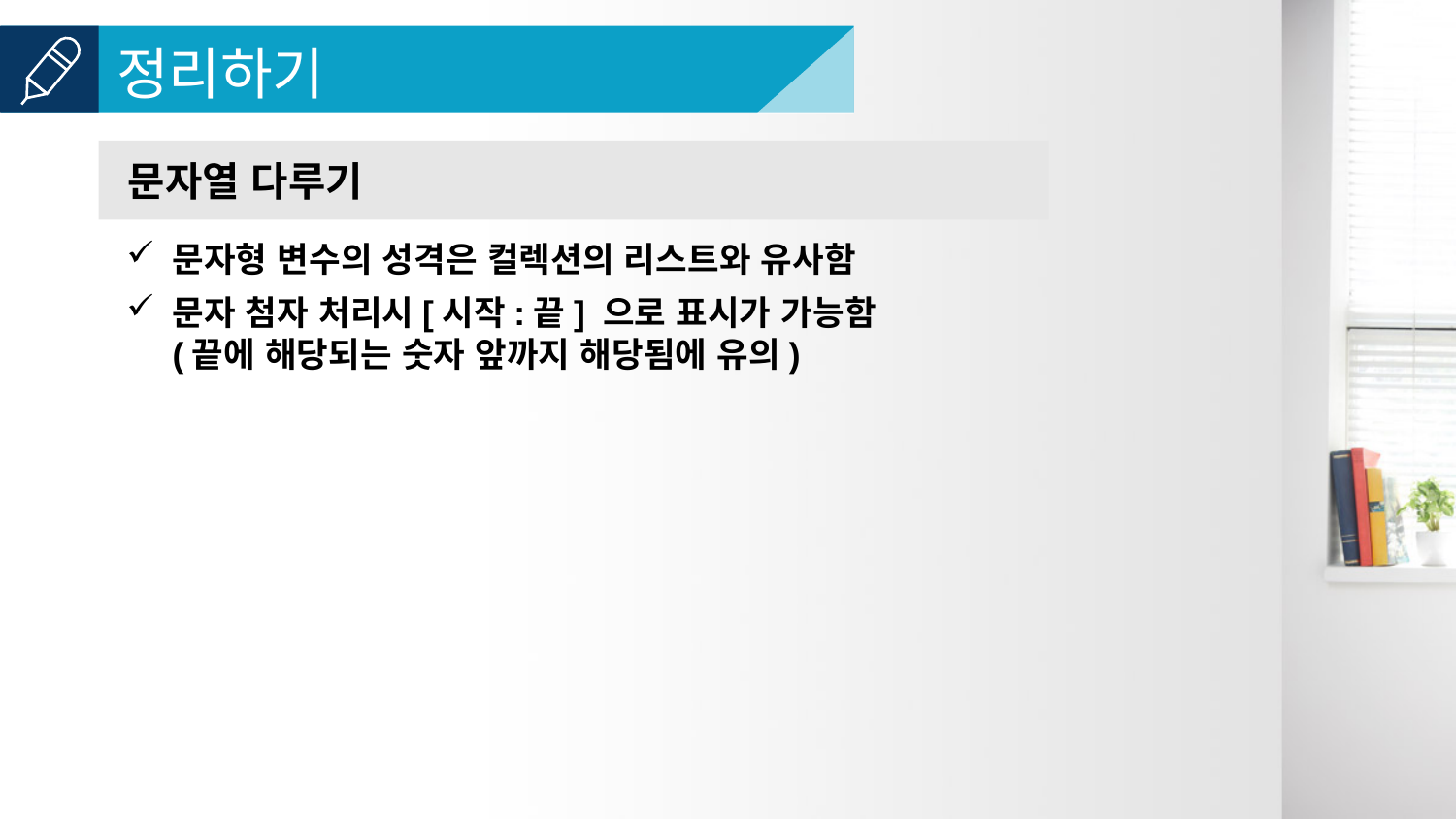

문자열 다루기
문자형 변수의 성격은 컬렉션의 리스트와 유사함
문자 첨자 처리시[시작:끝] 으로 표시가 가능함
(끝에 해당되는 숫자 앞까지 해당됨에 유의)